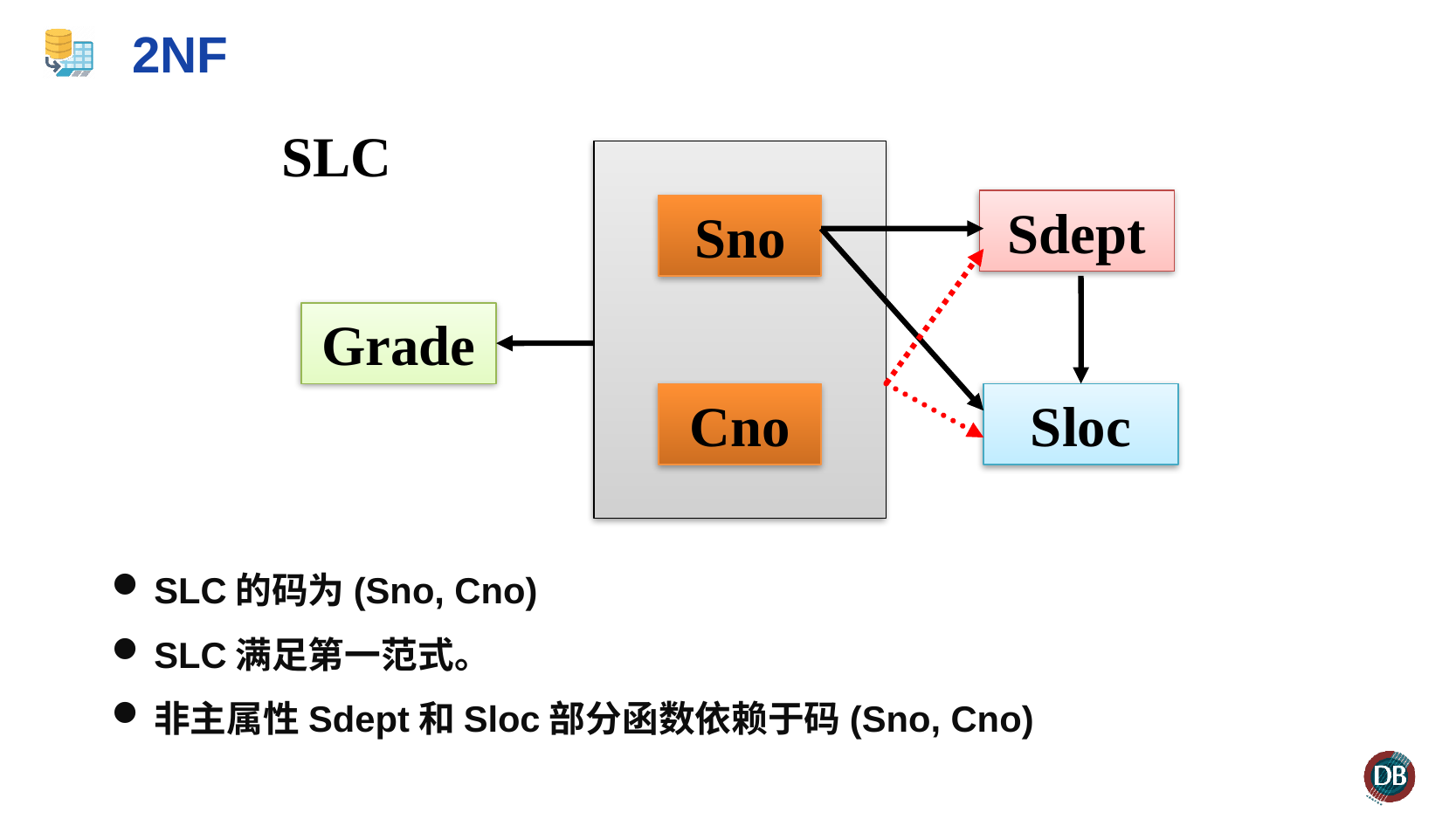

# 2NF

SLC的码为(Sno, Cno)
SLC满足第一范式。
非主属性Sdept和Sloc部分函数依赖于码(Sno, Cno)

SLC

Sno
Cno
Sdept

Sloc

Grade